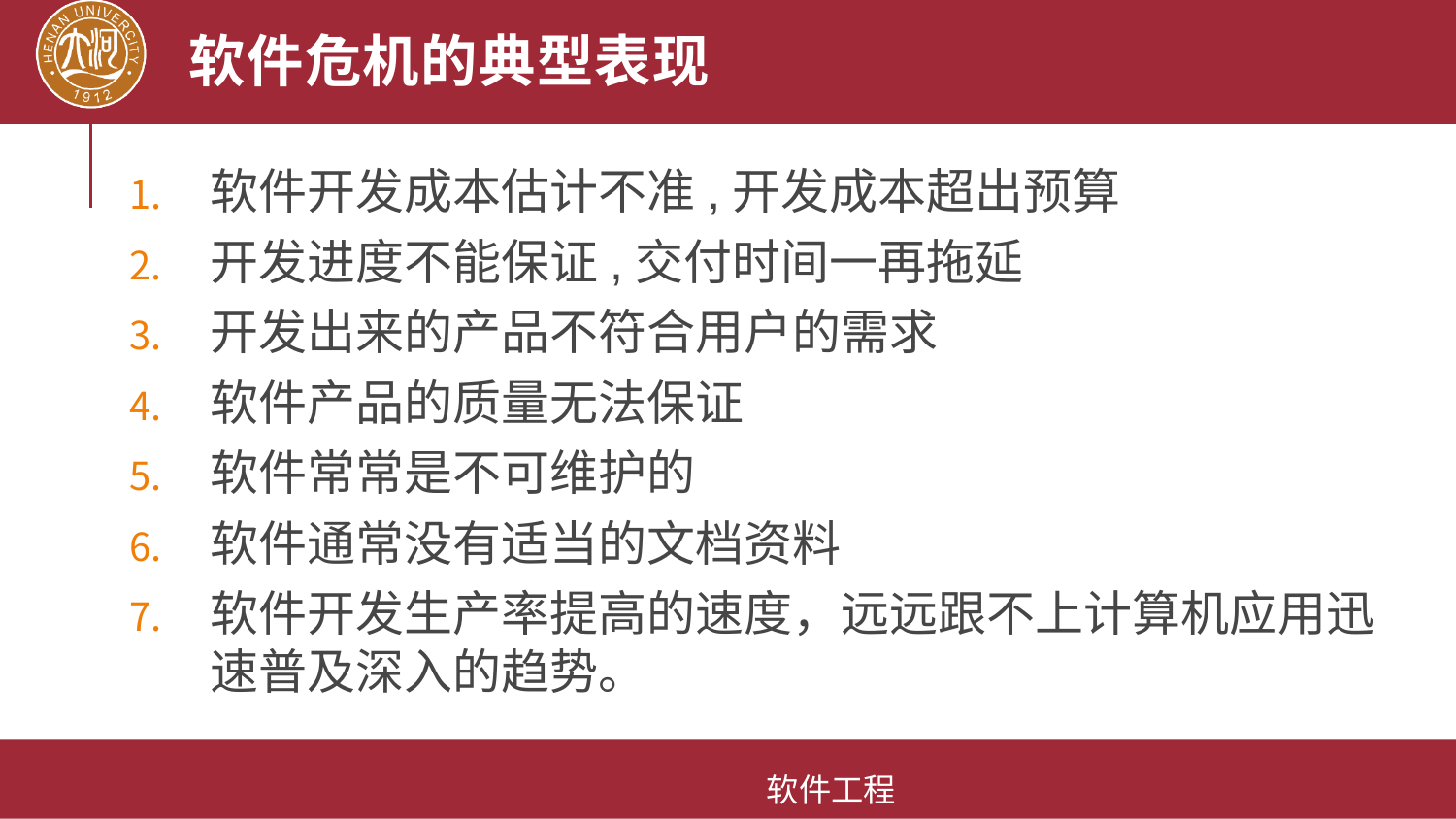

# 软件危机的典型表现
软件开发成本估计不准,开发成本超出预算
开发进度不能保证,交付时间一再拖延
开发出来的产品不符合用户的需求
软件产品的质量无法保证
软件常常是不可维护的
软件通常没有适当的文档资料
软件开发生产率提高的速度，远远跟不上计算机应用迅速普及深入的趋势。

软件工程
12